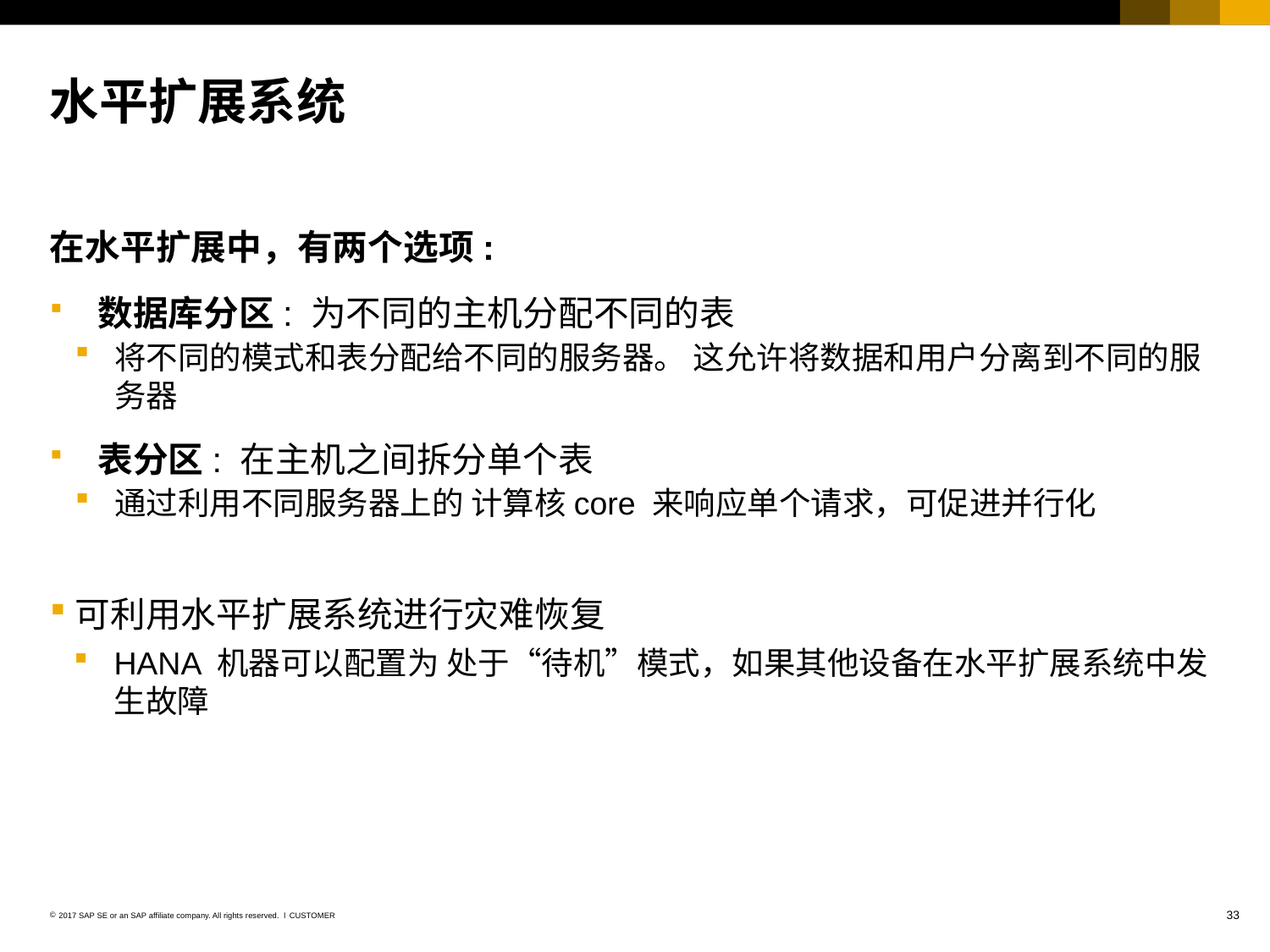

# 水平扩展系统
在水平扩展中，有两个选项:
数据库分区: 为不同的主机分配不同的表
将不同的模式和表分配给不同的服务器。 这允许将数据和用户分离到不同的服务器
表分区: 在主机之间拆分单个表
通过利用不同服务器上的 计算核core 来响应单个请求，可促进并行化

可利用水平扩展系统进行灾难恢复
HANA 机器可以配置为 处于“待机”模式，如果其他设备在水平扩展系统中发生故障